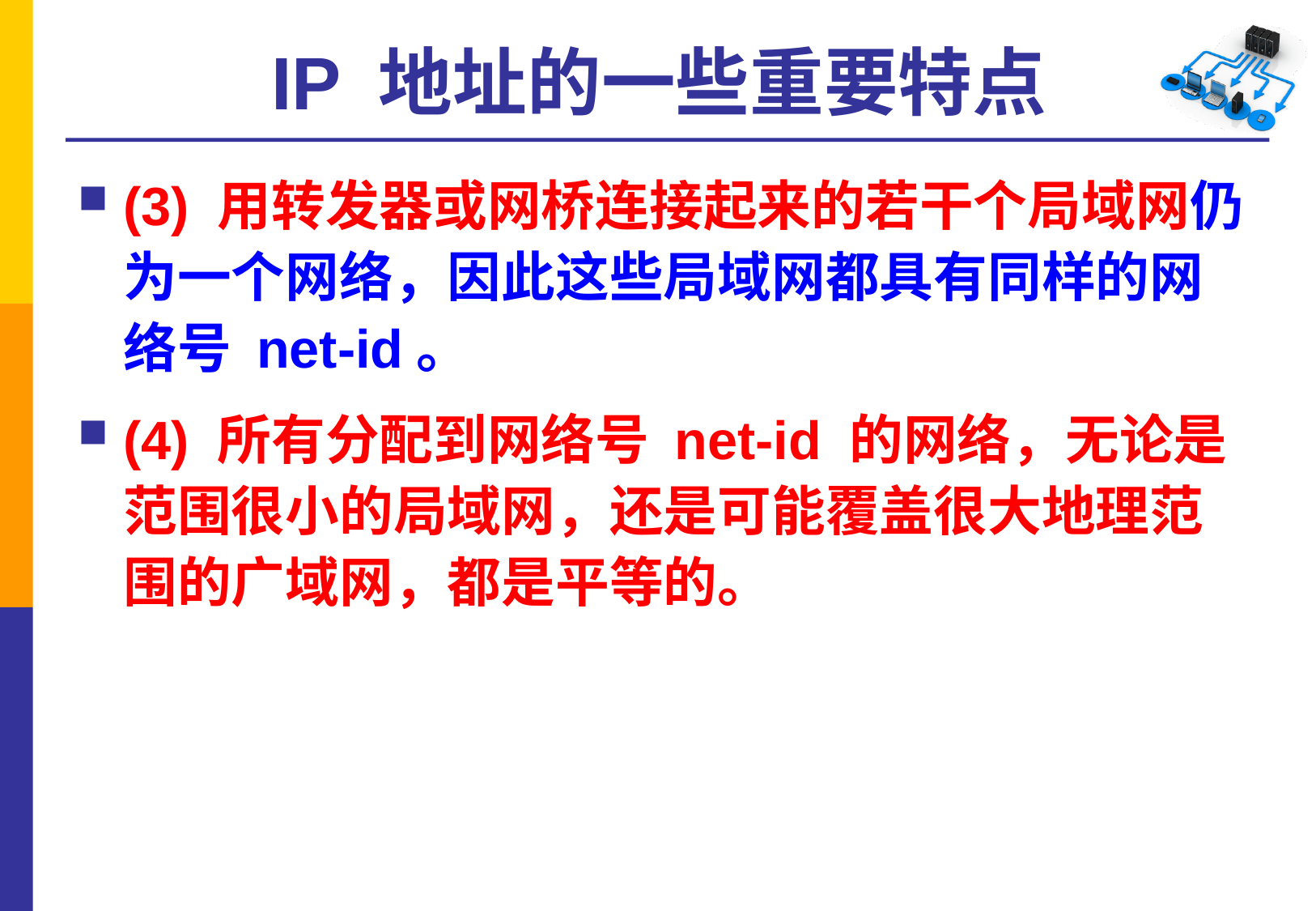

# IP 地址的一些重要特点
(3) 用转发器或网桥连接起来的若干个局域网仍为一个网络，因此这些局域网都具有同样的网络号 net-id。
(4) 所有分配到网络号 net-id 的网络，无论是范围很小的局域网，还是可能覆盖很大地理范围的广域网，都是平等的。